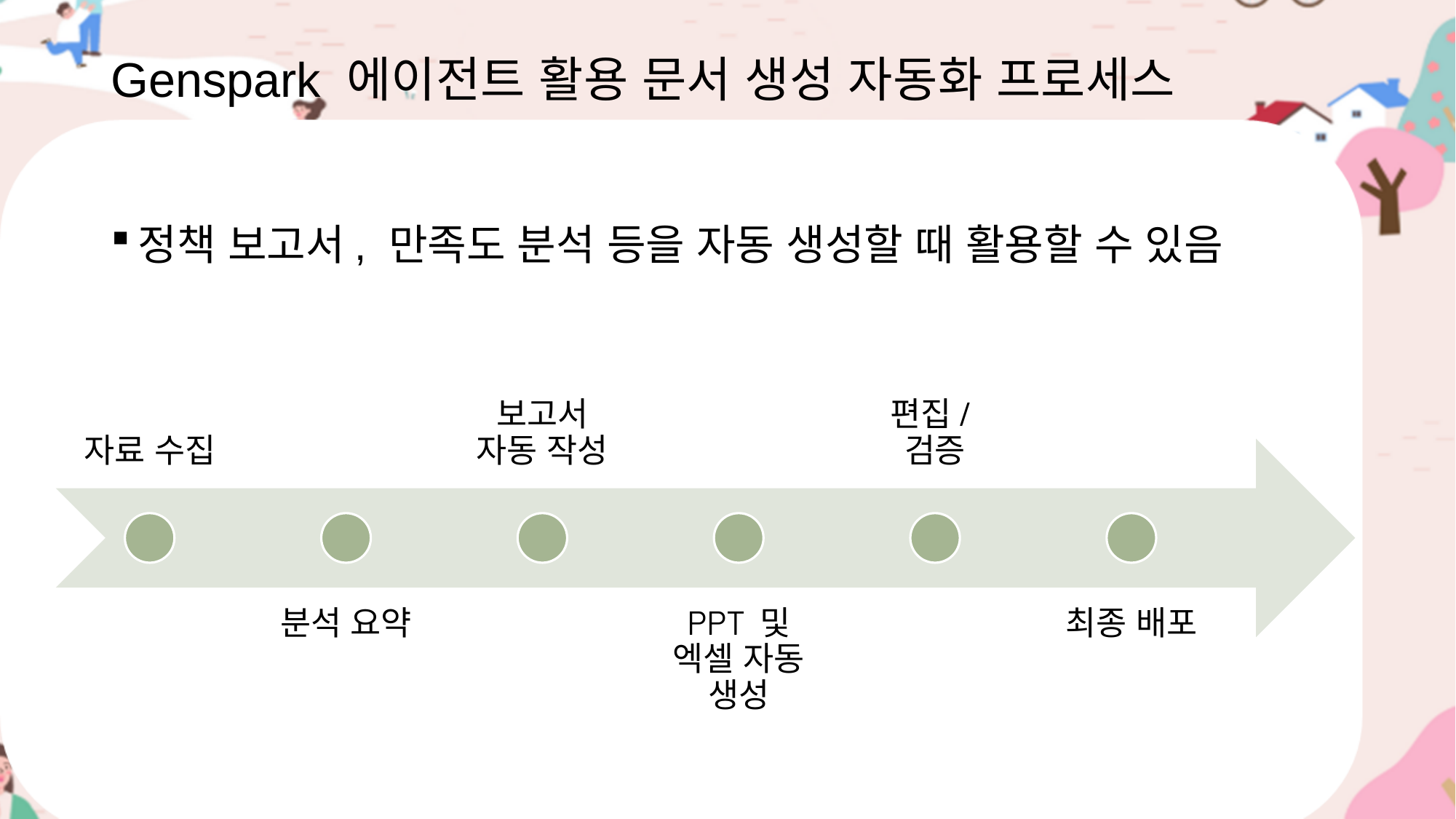

# Genspark 에이전트 활용 문서 생성 자동화 프로세스
정책 보고서, 만족도 분석 등을 자동 생성할 때 활용할 수 있음

자료 수집
분석 요약
보고서 자동 작성
PPT 및 엑셀 자동 생성
편집/검증
최종 배포